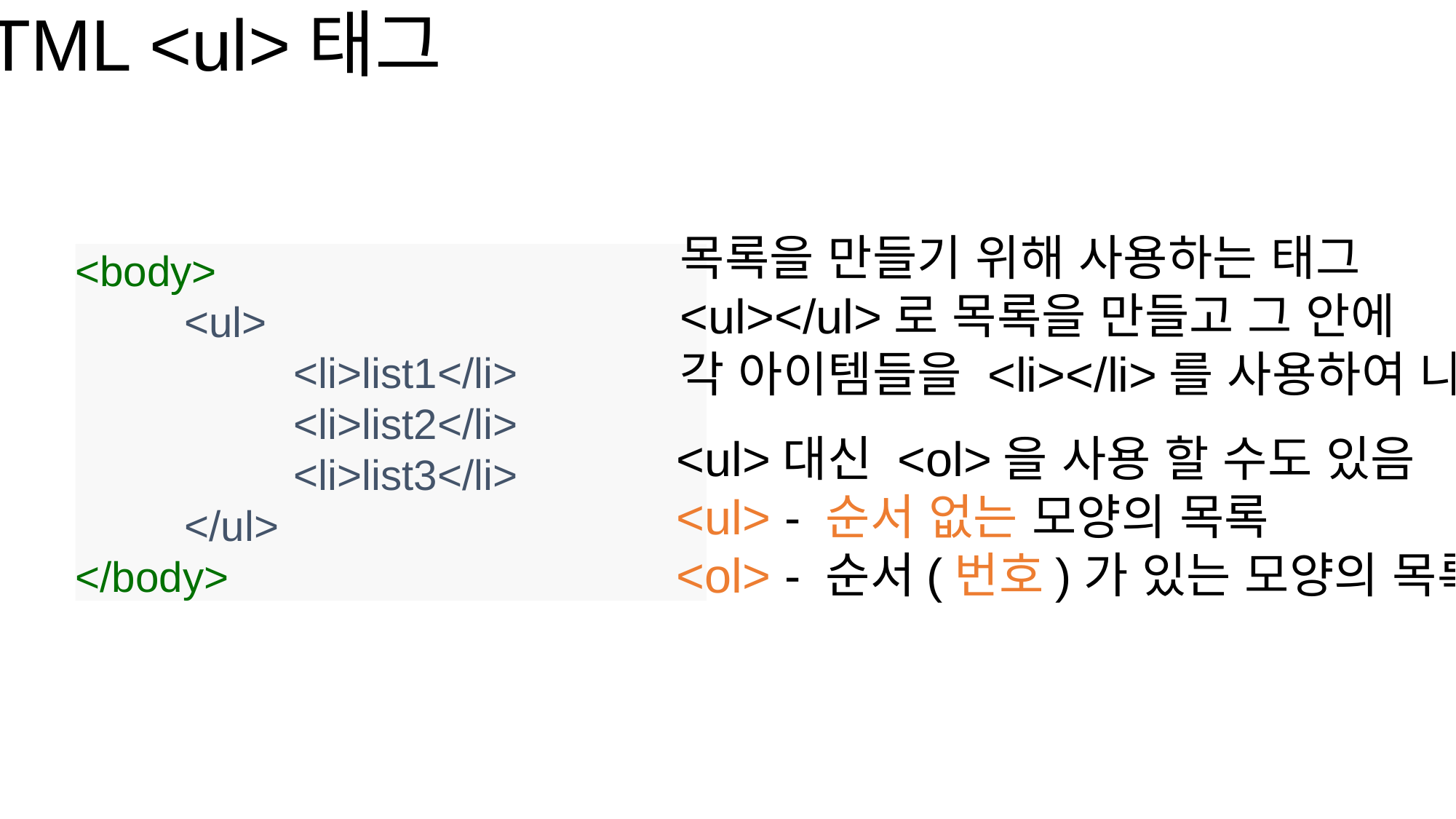

HTML <ul>태그
목록을 만들기 위해 사용하는 태그
<ul></ul>로 목록을 만들고 그 안에
각 아이템들을 <li></li>를 사용하여 나타냄
<body>
	<ul>
		<li>list1</li>
		<li>list2</li>
		<li>list3</li>
	</ul>
</body>
<ul>대신 <ol>을 사용 할 수도 있음
<ul> - 순서 없는 모양의 목록
<ol> - 순서(번호)가 있는 모양의 목록